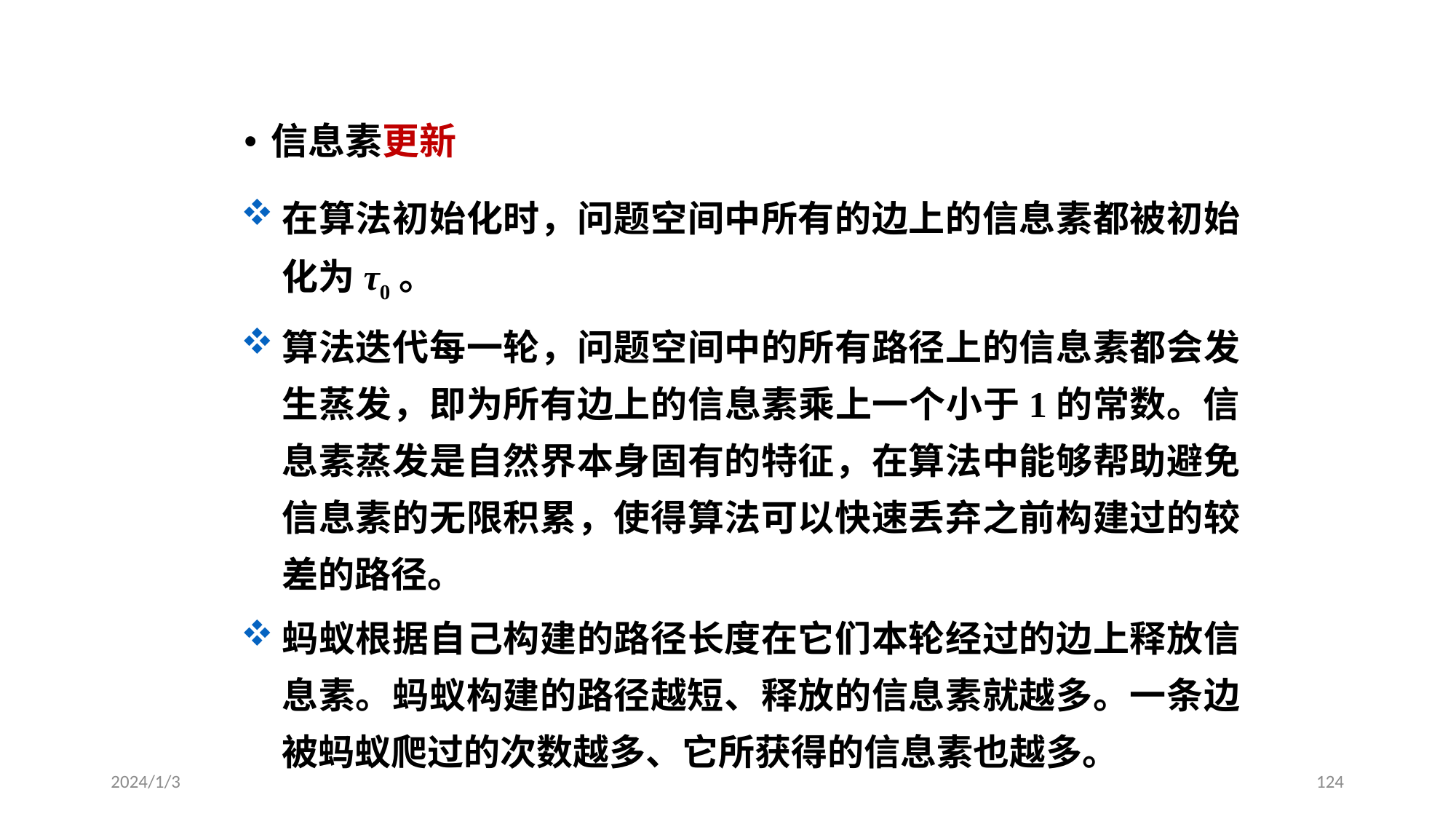

蚁群优化算法的原理
信息素更新
在算法初始化时，问题空间中所有的边上的信息素都被初始化为τ0。
算法迭代每一轮，问题空间中的所有路径上的信息素都会发生蒸发，即为所有边上的信息素乘上一个小于1的常数。信息素蒸发是自然界本身固有的特征，在算法中能够帮助避免信息素的无限积累，使得算法可以快速丢弃之前构建过的较差的路径。
蚂蚁根据自己构建的路径长度在它们本轮经过的边上释放信息素。蚂蚁构建的路径越短、释放的信息素就越多。一条边被蚂蚁爬过的次数越多、它所获得的信息素也越多。
2024/1/3
124